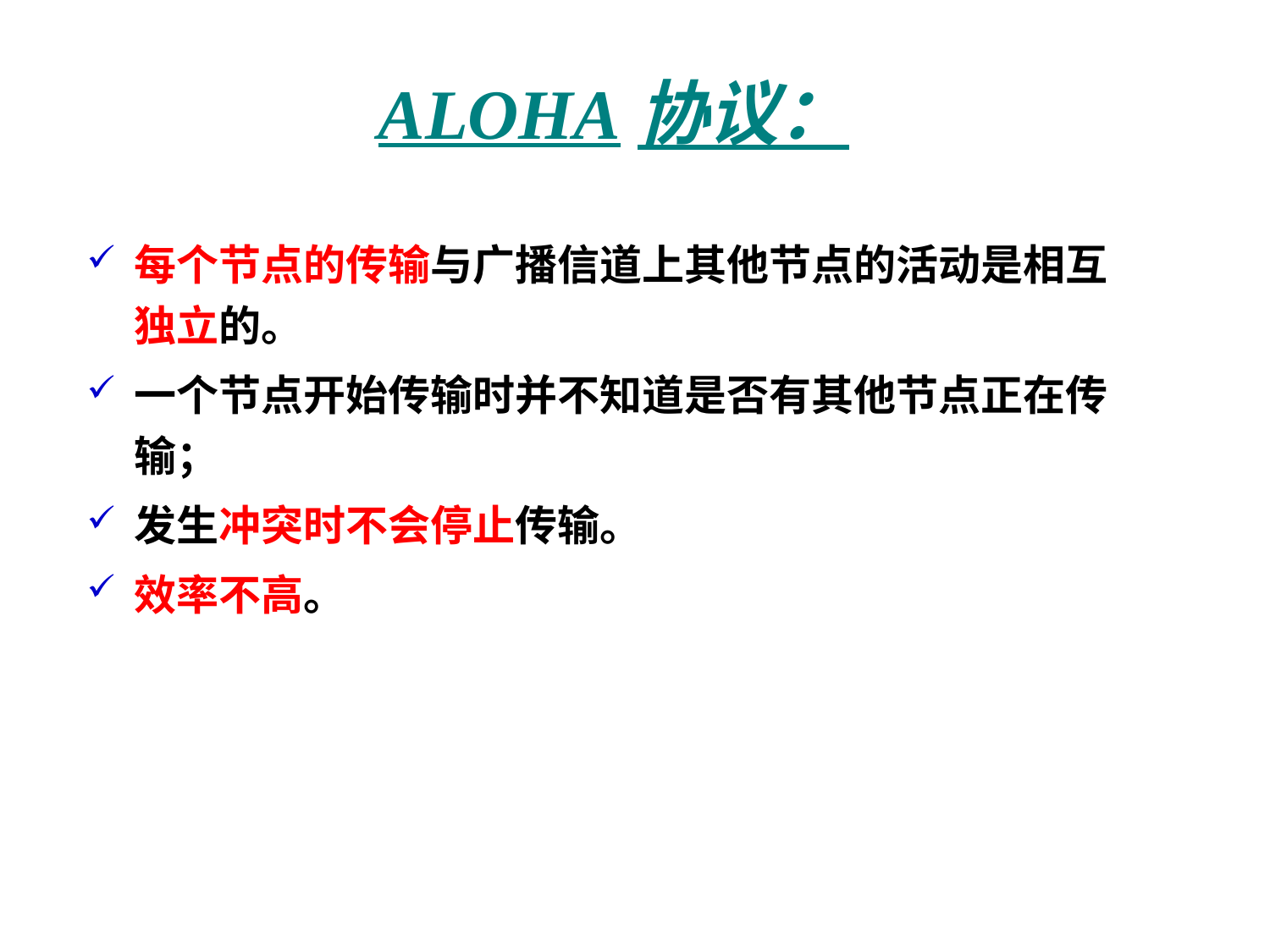

# ALOHA协议：
每个节点的传输与广播信道上其他节点的活动是相互独立的。
一个节点开始传输时并不知道是否有其他节点正在传输；
发生冲突时不会停止传输。
效率不高。
62